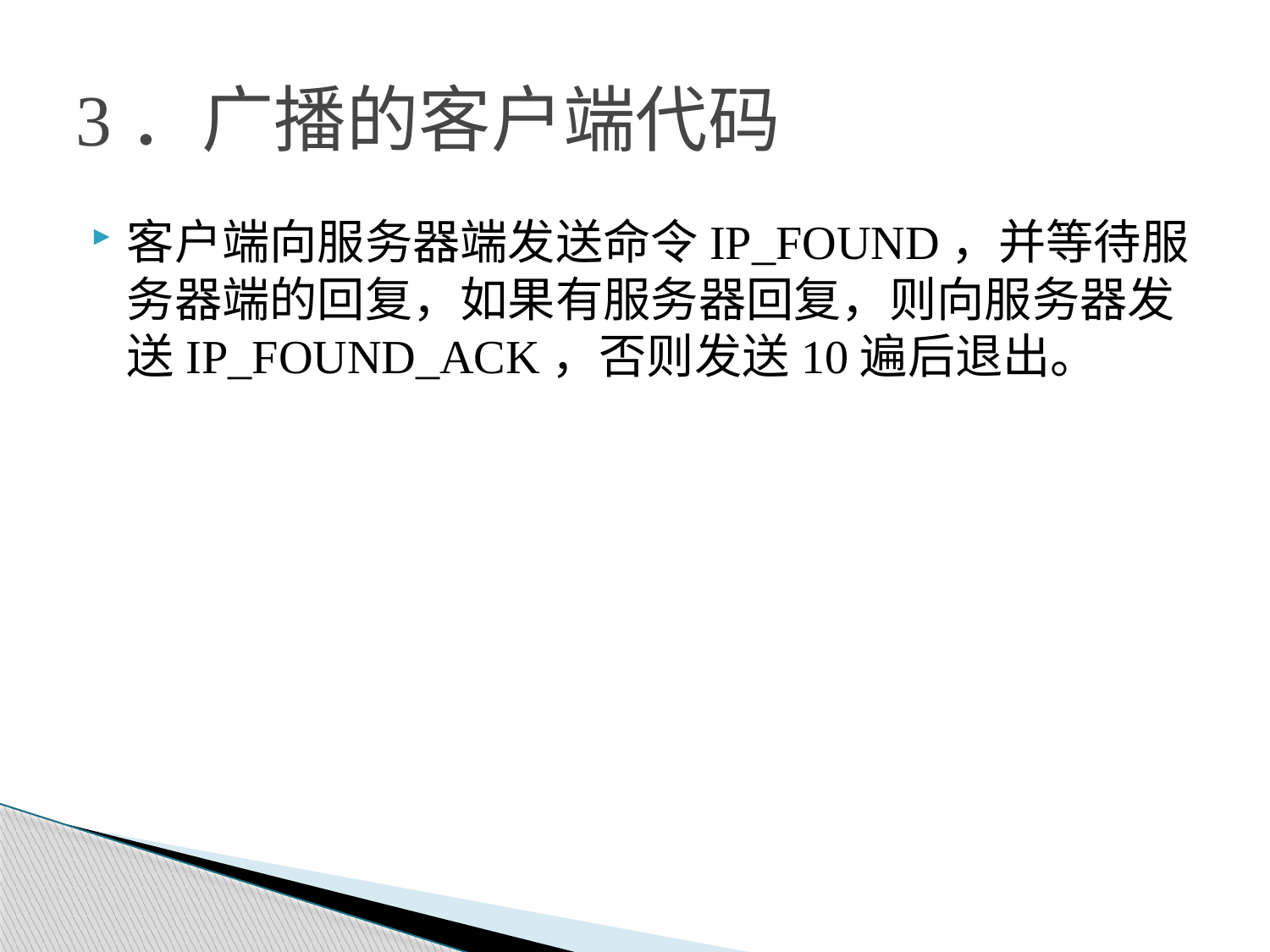

# 3．广播的客户端代码
客户端向服务器端发送命令IP_FOUND，并等待服务器端的回复，如果有服务器回复，则向服务器发送IP_FOUND_ACK，否则发送10遍后退出。